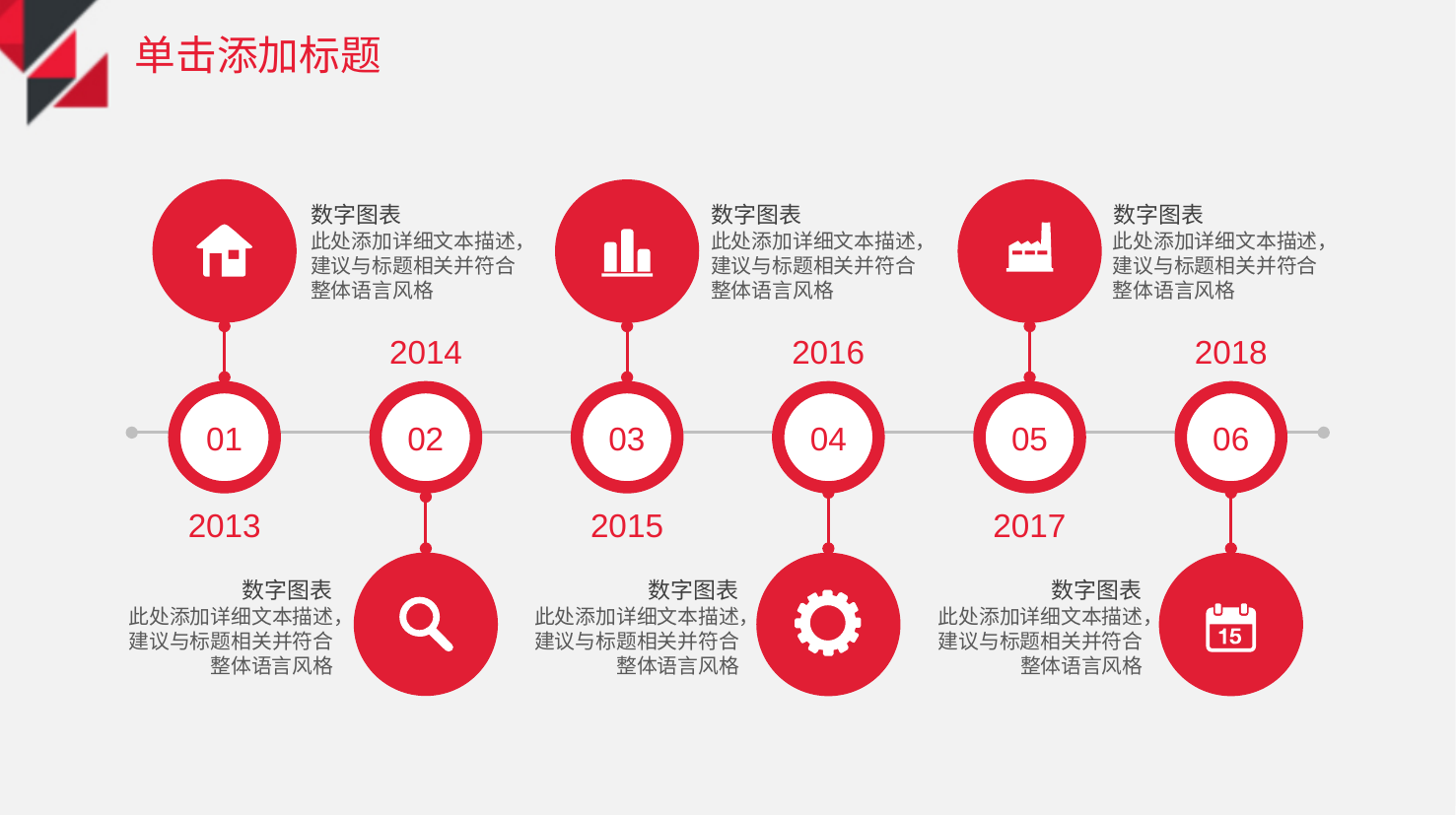

数字图表
此处添加详细文本描述，建议与标题相关并符合整体语言风格
数字图表
此处添加详细文本描述，建议与标题相关并符合整体语言风格
数字图表
此处添加详细文本描述，建议与标题相关并符合整体语言风格

2014
2016
2018
01
02
03
04
05
06
2013
2015
2017

数字图表
此处添加详细文本描述，建议与标题相关并符合整体语言风格
数字图表
此处添加详细文本描述，建议与标题相关并符合整体语言风格
数字图表
此处添加详细文本描述，建议与标题相关并符合整体语言风格